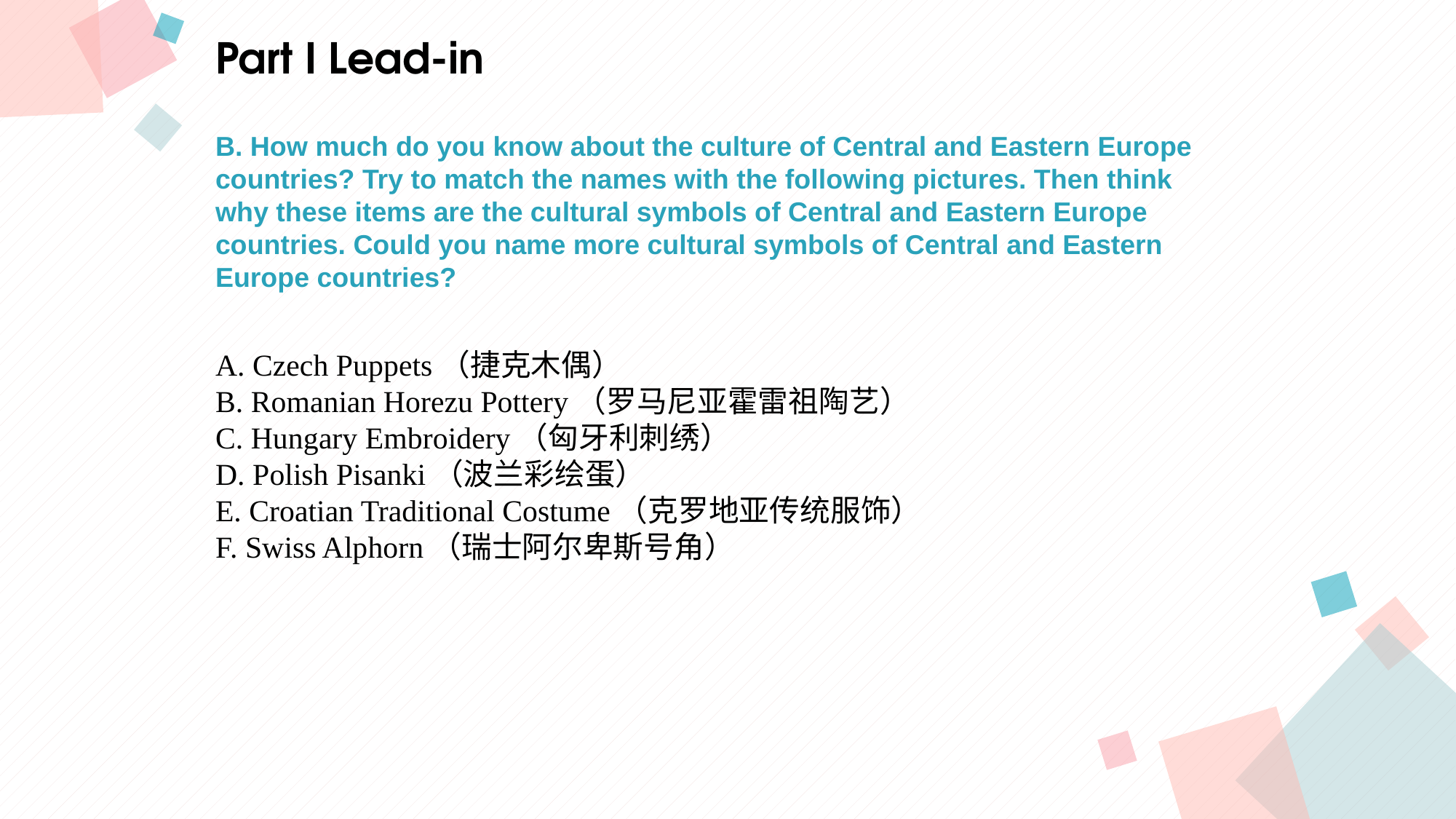

Part I Lead-in
B. How much do you know about the culture of Central and Eastern Europe
countries? Try to match the names with the following pictures. Then think
why these items are the cultural symbols of Central and Eastern Europe
countries. Could you name more cultural symbols of Central and Eastern
Europe countries?
A. Czech Puppets（捷克木偶）
B. Romanian Horezu Pottery（罗马尼亚霍雷祖陶艺）
C. Hungary Embroidery（匈牙利刺绣）
D. Polish Pisanki（波兰彩绘蛋）
E. Croatian Traditional Costume（克罗地亚传统服饰）
F. Swiss Alphorn（瑞士阿尔卑斯号角）